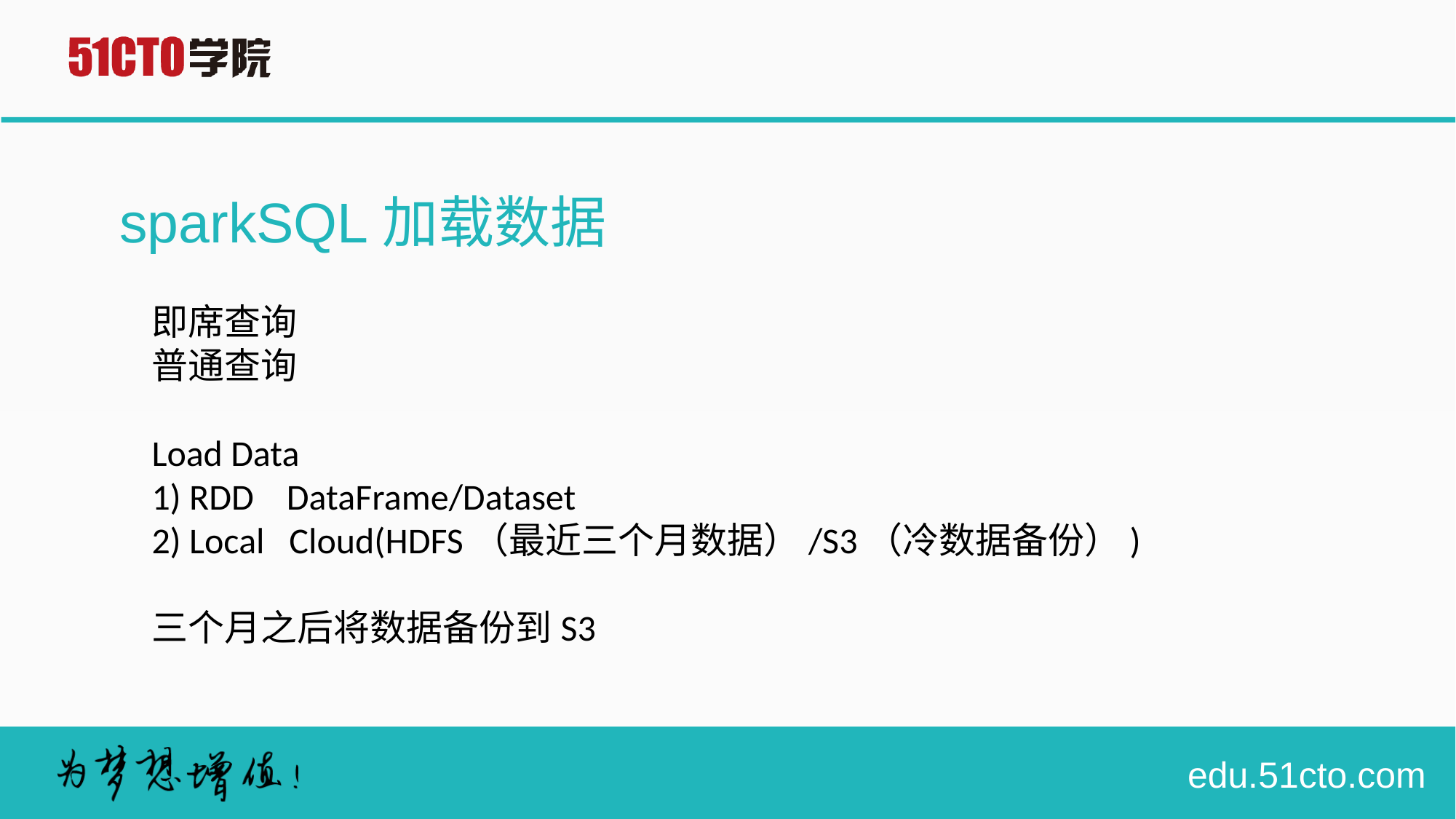

# sparkSQL加载数据
即席查询
普通查询

Load Data
1) RDD    DataFrame/Dataset
2) Local   Cloud(HDFS（最近三个月数据）/S3（冷数据备份）)

三个月之后将数据备份到S3